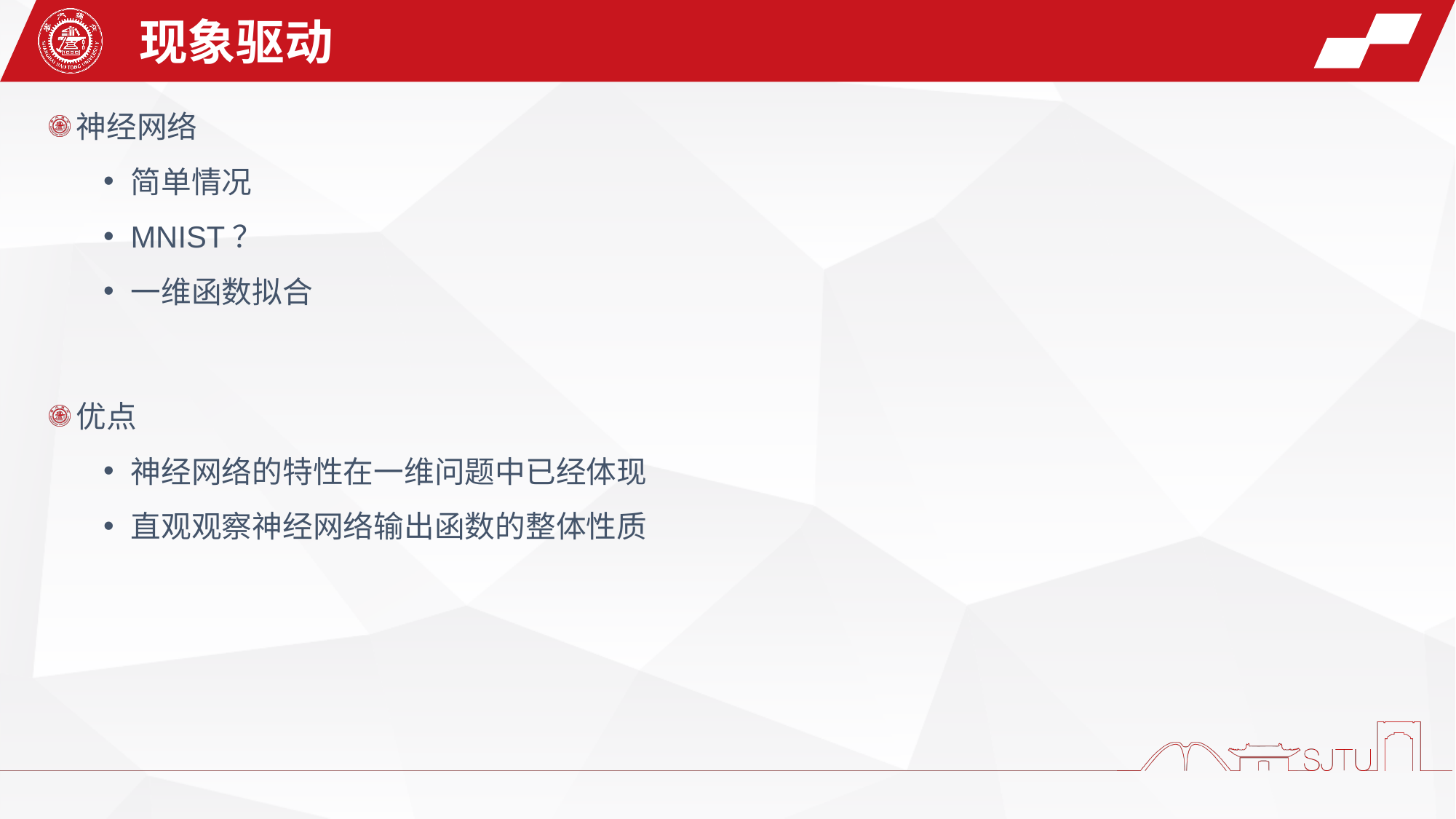

现象驱动
神经网络
简单情况
MNIST？
一维函数拟合

优点
神经网络的特性在一维问题中已经体现
直观观察神经网络输出函数的整体性质